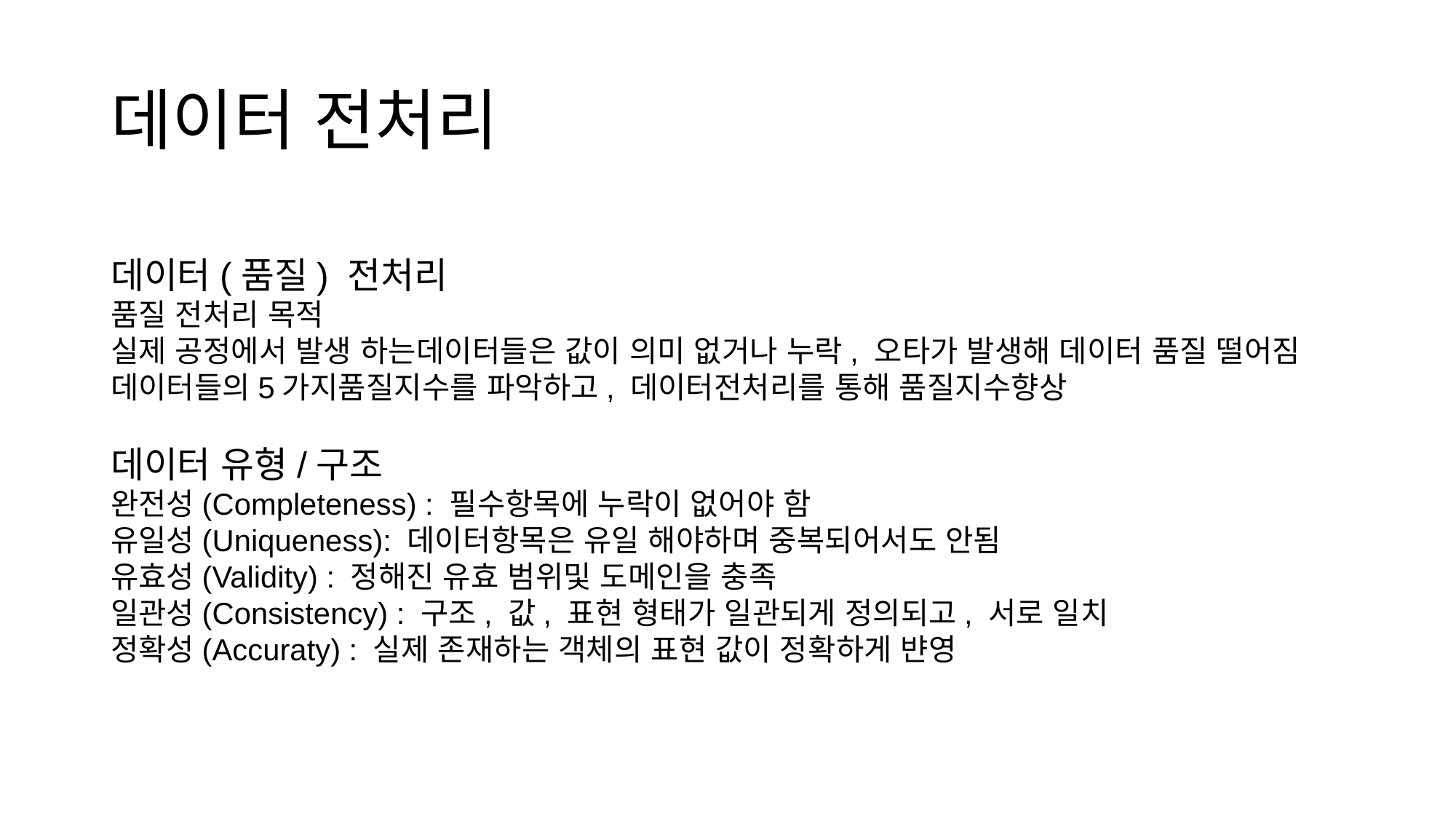

# 데이터 전처리
데이터(품질) 전처리
품질 전처리 목적
실제 공정에서 발생 하는데이터들은 값이 의미 없거나 누락, 오타가 발생해 데이터 품질 떨어짐
데이터들의5가지품질지수를 파악하고, 데이터전처리를 통해 품질지수향상

데이터 유형/구조
완전성(Completeness) : 필수항목에 누락이 없어야 함
유일성(Uniqueness): 데이터항목은 유일 해야하며 중복되어서도 안됨
유효성(Validity) : 정해진 유효 범위및 도메인을 충족
일관성(Consistency) : 구조, 값, 표현 형태가 일관되게 정의되고, 서로 일치
정확성(Accuraty) : 실제 존재하는 객체의 표현 값이 정확하게 뱐영